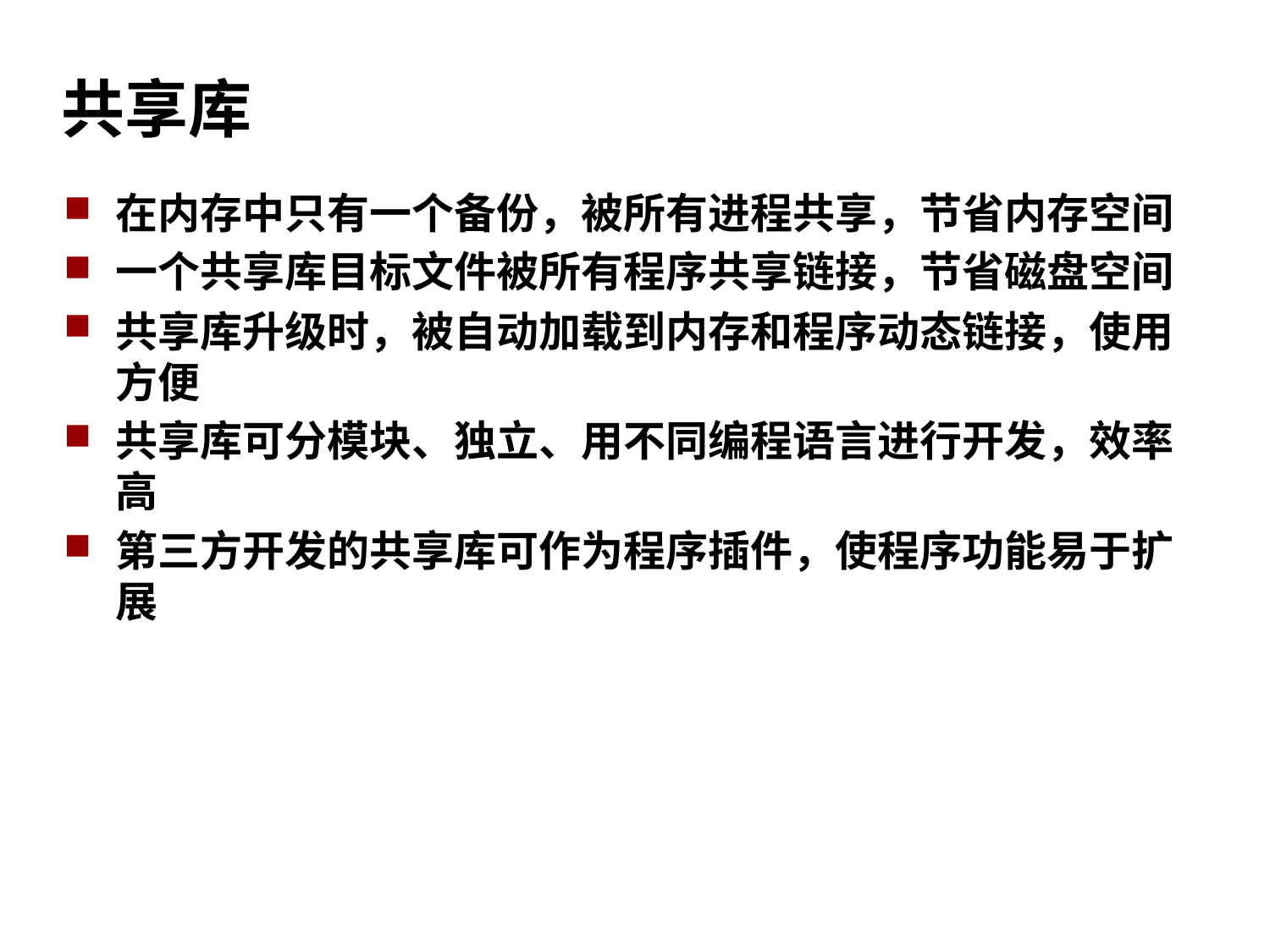

共享库
在内存中只有一个备份，被所有进程共享，节省内存空间
一个共享库目标文件被所有程序共享链接，节省磁盘空间
共享库升级时，被自动加载到内存和程序动态链接，使用方便
共享库可分模块、独立、用不同编程语言进行开发，效率高
第三方开发的共享库可作为程序插件，使程序功能易于扩展